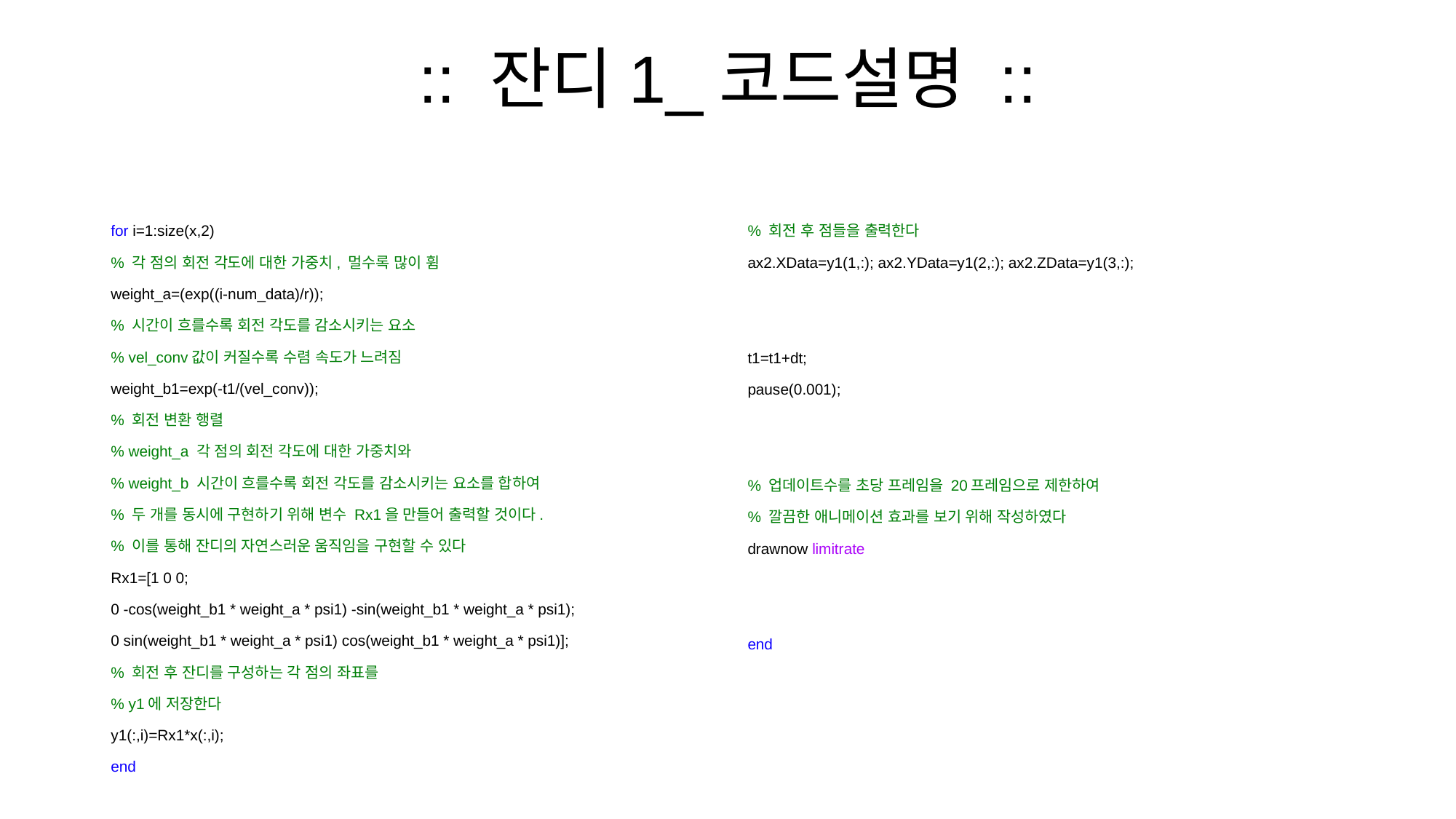

# :: 잔디1_코드설명 ::
for i=1:size(x,2)
% 각 점의 회전 각도에 대한 가중치, 멀수록 많이 휨
weight_a=(exp((i-num_data)/r));
% 시간이 흐를수록 회전 각도를 감소시키는 요소
% vel_conv값이 커질수록 수렴 속도가 느려짐
weight_b1=exp(-t1/(vel_conv));
% 회전 변환 행렬
% weight_a 각 점의 회전 각도에 대한 가중치와
% weight_b 시간이 흐를수록 회전 각도를 감소시키는 요소를 합하여
% 두 개를 동시에 구현하기 위해 변수 Rx1을 만들어 출력할 것이다.
% 이를 통해 잔디의 자연스러운 움직임을 구현할 수 있다
Rx1=[1 0 0;
0 -cos(weight_b1 * weight_a * psi1) -sin(weight_b1 * weight_a * psi1);
0 sin(weight_b1 * weight_a * psi1) cos(weight_b1 * weight_a * psi1)];
% 회전 후 잔디를 구성하는 각 점의 좌표를
% y1에 저장한다
y1(:,i)=Rx1*x(:,i);
end
% 회전 후 점들을 출력한다
ax2.XData=y1(1,:); ax2.YData=y1(2,:); ax2.ZData=y1(3,:);

t1=t1+dt;
pause(0.001);

% 업데이트수를 초당 프레임을 20프레임으로 제한하여
% 깔끔한 애니메이션 효과를 보기 위해 작성하였다
drawnow limitrate

end